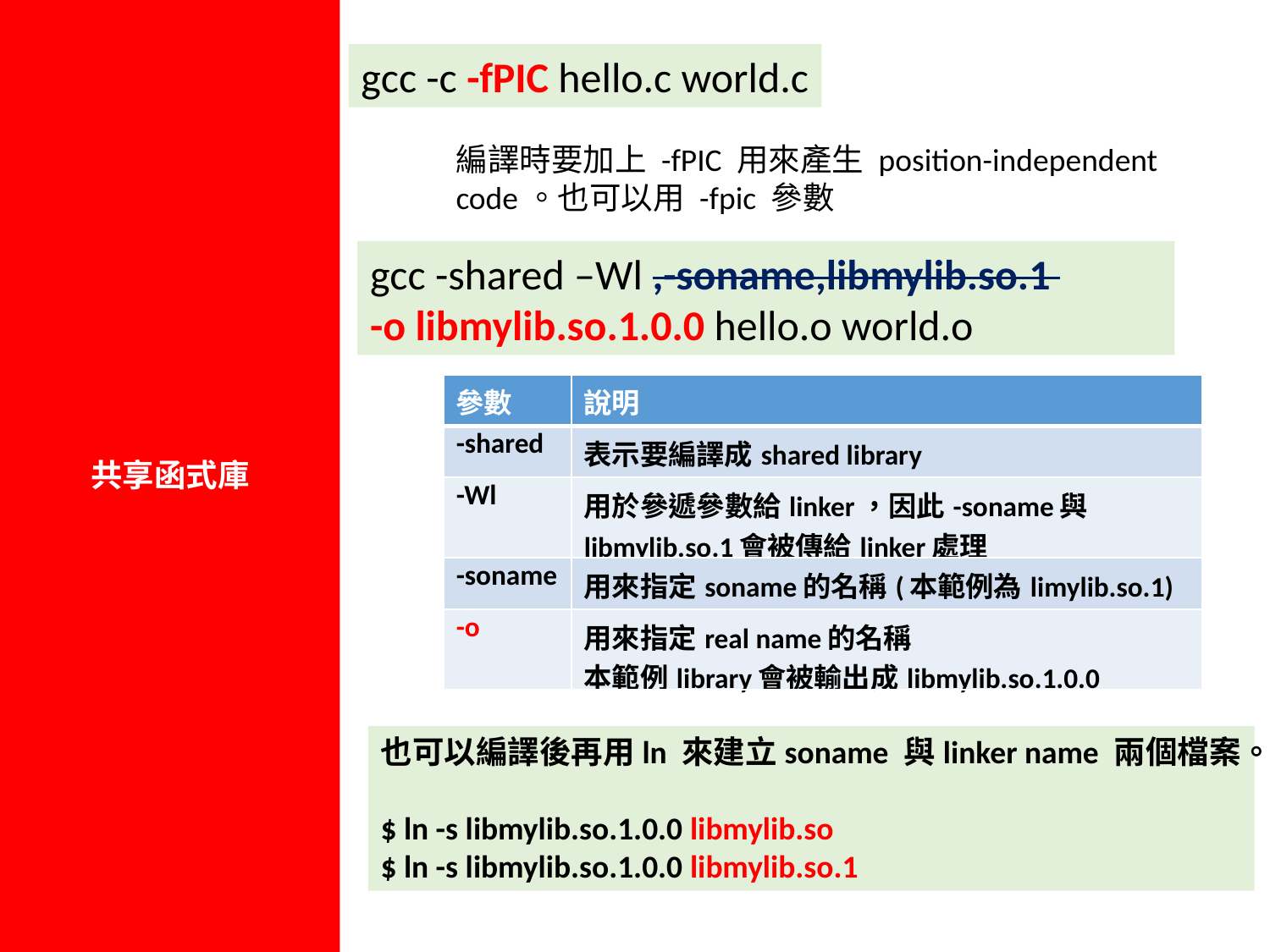

共享函式庫
gcc -c -fPIC hello.c world.c
編譯時要加上 -fPIC 用來產生 position-independent code。也可以用 -fpic 參數
gcc -shared –Wl ,-soname,libmylib.so.1
-o libmylib.so.1.0.0 hello.o world.o
| 參數 | 說明 |
| --- | --- |
| -shared | 表示要編譯成shared library |
| -Wl | 用於參遞參數給linker，因此-soname與libmylib.so.1會被傳給linker處理 |
| -soname | 用來指定soname的名稱(本範例為limylib.so.1) |
| -o | 用來指定real name的名稱 本範例library會被輸出成libmylib.so.1.0.0 |
也可以編譯後再用ln 來建立soname 與linker name 兩個檔案。

$ ln -s libmylib.so.1.0.0 libmylib.so
$ ln -s libmylib.so.1.0.0 libmylib.so.1